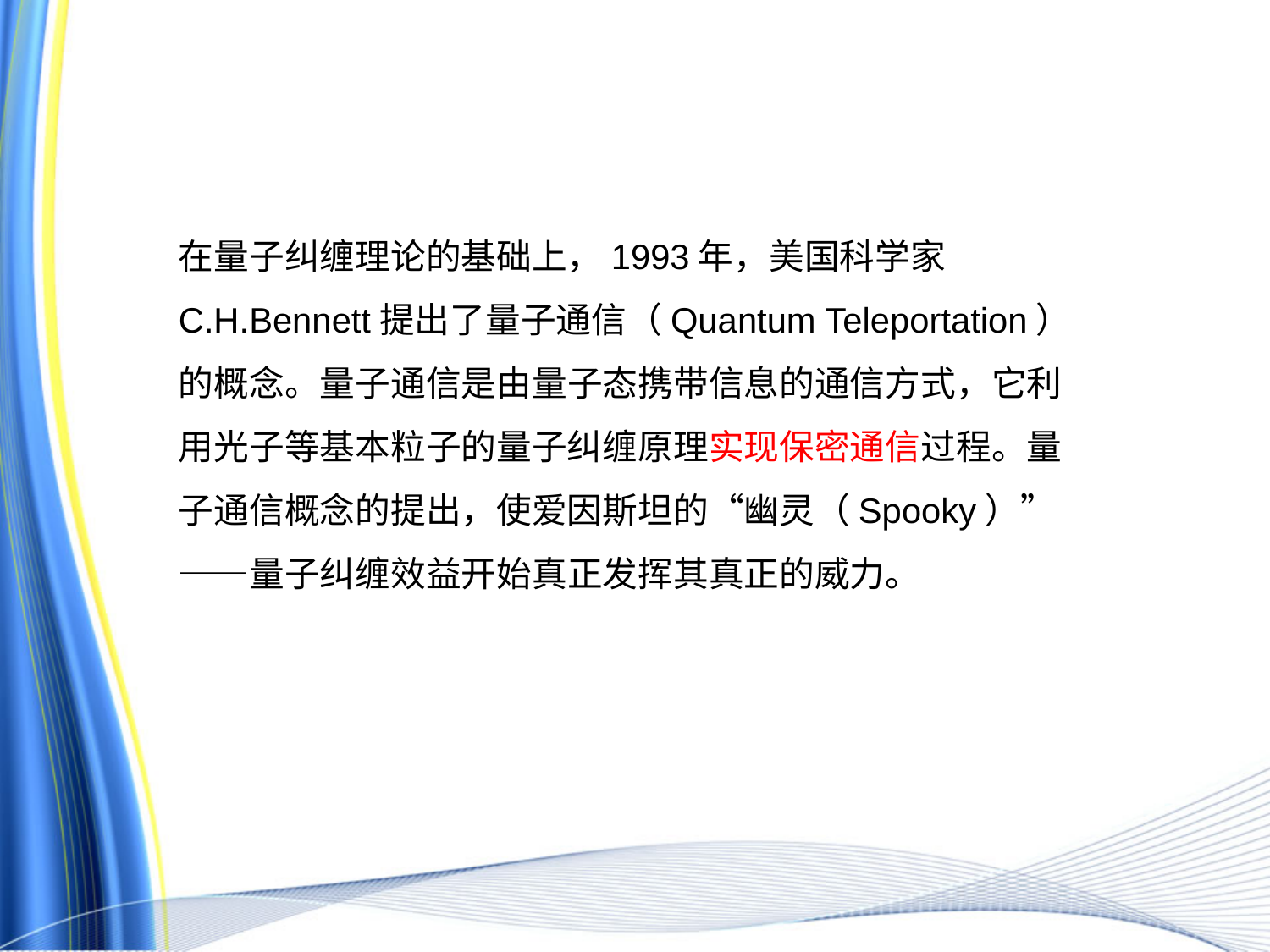

在量子纠缠理论的基础上，1993年，美国科学家C.H.Bennett提出了量子通信（Quantum Teleportation）的概念。量子通信是由量子态携带信息的通信方式，它利用光子等基本粒子的量子纠缠原理实现保密通信过程。量子通信概念的提出，使爱因斯坦的“幽灵（Spooky）” ——量子纠缠效益开始真正发挥其真正的威力。